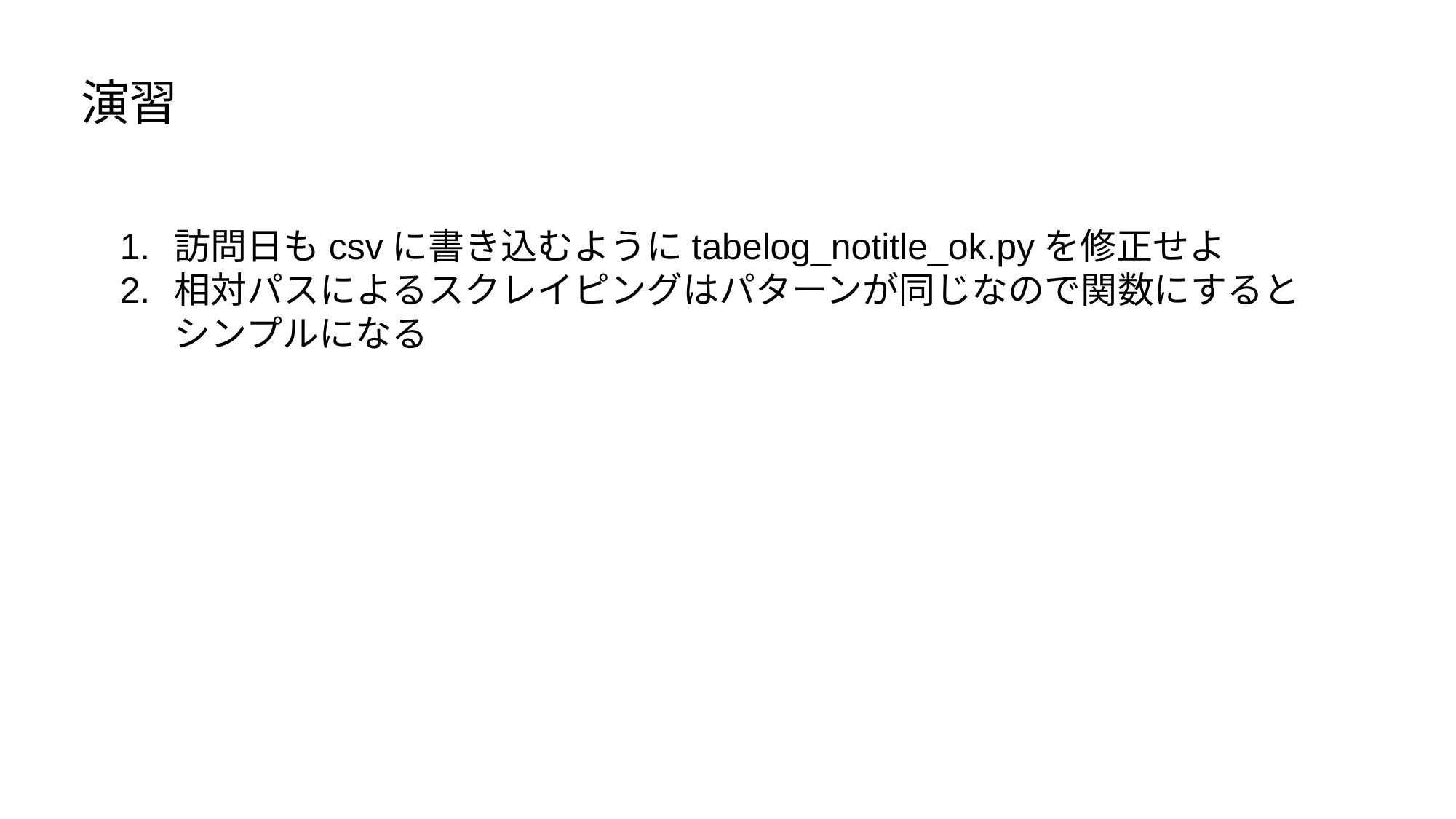

演習
訪問日もcsvに書き込むようにtabelog_notitle_ok.pyを修正せよ
相対パスによるスクレイピングはパターンが同じなので関数にするとシンプルになる